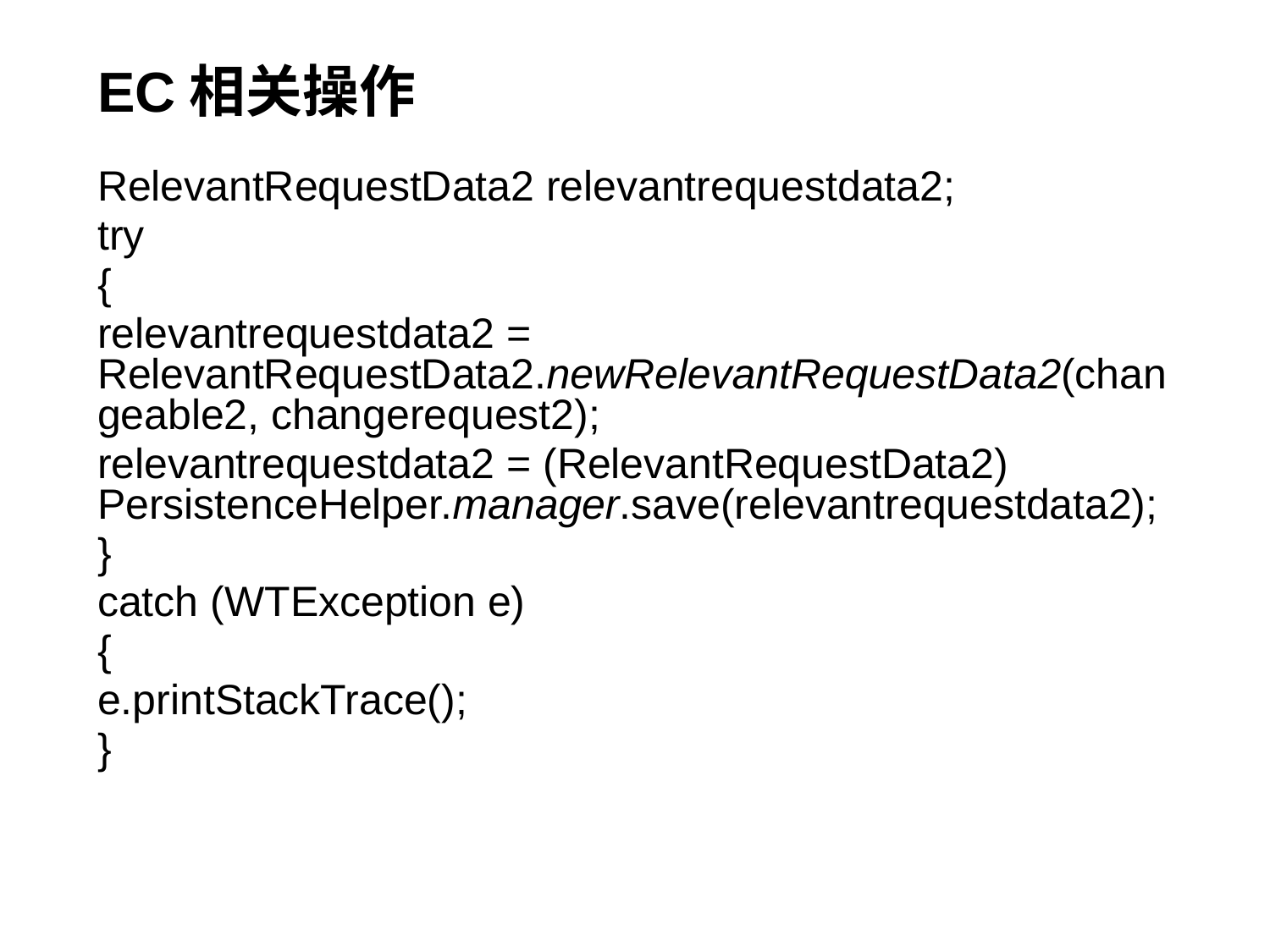

# EC相关操作
RelevantRequestData2 relevantrequestdata2;
try
{
relevantrequestdata2 = RelevantRequestData2.newRelevantRequestData2(changeable2, changerequest2);
relevantrequestdata2 = (RelevantRequestData2) PersistenceHelper.manager.save(relevantrequestdata2);
}
catch (WTException e)
{
e.printStackTrace();
}